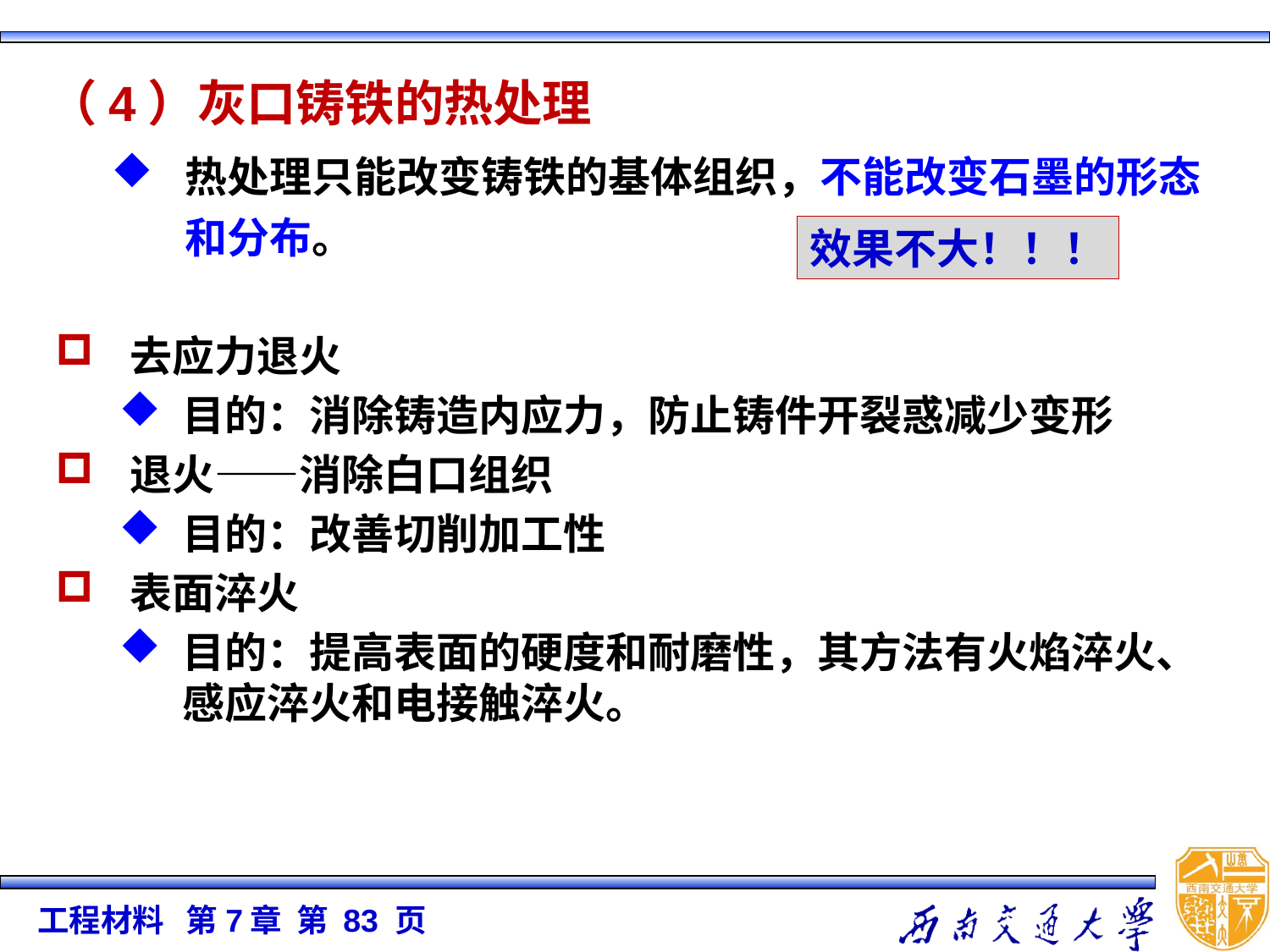

（4）灰口铸铁的热处理
热处理只能改变铸铁的基体组织，不能改变石墨的形态和分布。

去应力退火
目的：消除铸造内应力，防止铸件开裂惑减少变形
退火——消除白口组织
目的：改善切削加工性
表面淬火
目的：提高表面的硬度和耐磨性，其方法有火焰淬火、感应淬火和电接触淬火。
效果不大！！！